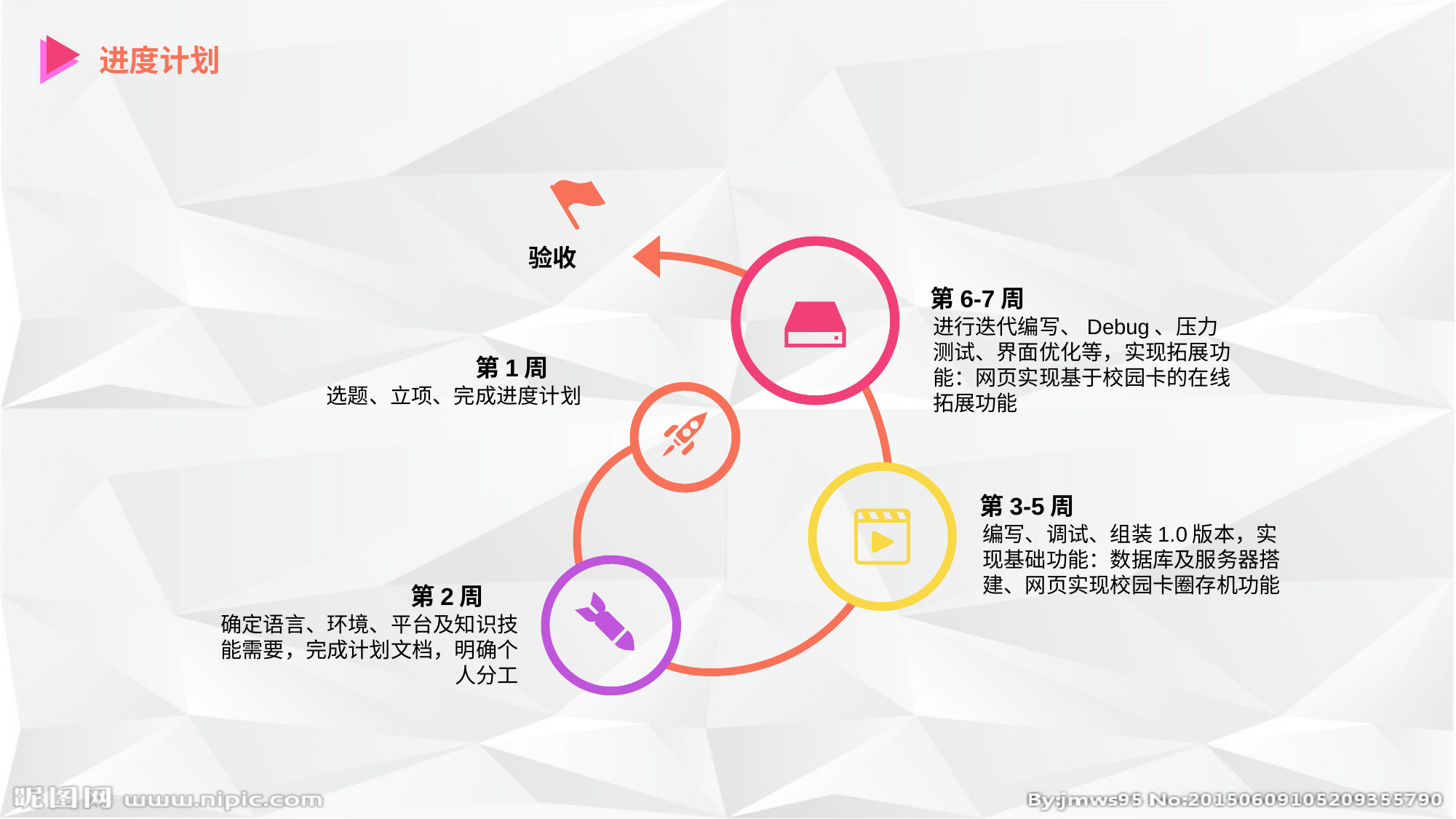

进度计划

验收
第6-7周
进行迭代编写、Debug、压力测试、界面优化等，实现拓展功能：网页实现基于校园卡的在线拓展功能

第1周
选题、立项、完成进度计划

第3-5周
编写、调试、组装1.0版本，实现基础功能：数据库及服务器搭建、网页实现校园卡圈存机功能

第2周
确定语言、环境、平台及知识技能需要，完成计划文档，明确个人分工